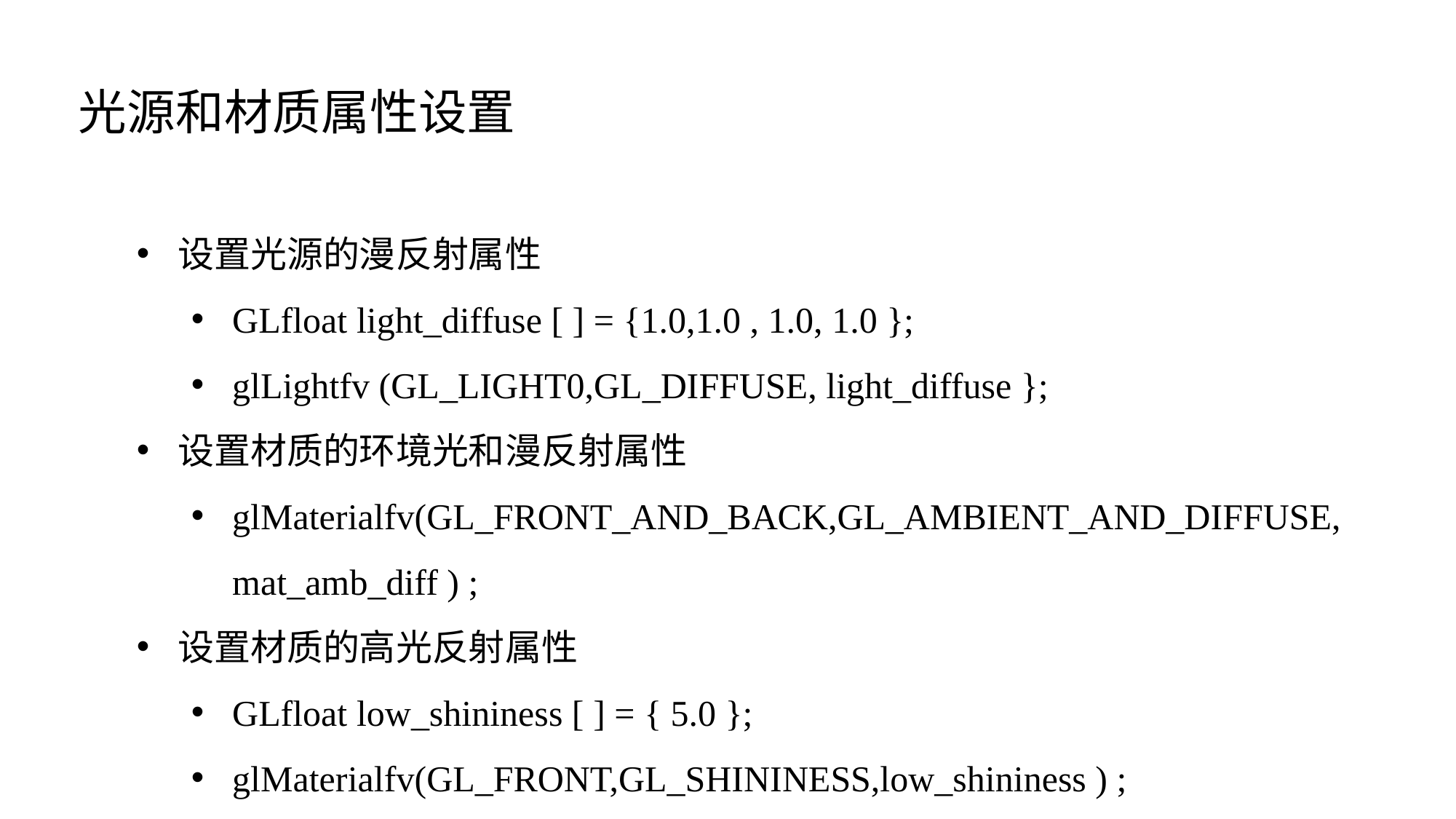

光源和材质属性设置
设置光源的漫反射属性
GLfloat light_diffuse [ ] = {1.0,1.0 , 1.0, 1.0 };
glLightfv (GL_LIGHT0,GL_DIFFUSE, light_diffuse };
设置材质的环境光和漫反射属性
glMaterialfv(GL_FRONT_AND_BACK,GL_AMBIENT_AND_DIFFUSE, mat_amb_diff ) ;
设置材质的高光反射属性
GLfloat low_shininess [ ] = { 5.0 };
glMaterialfv(GL_FRONT,GL_SHININESS,low_shininess ) ;